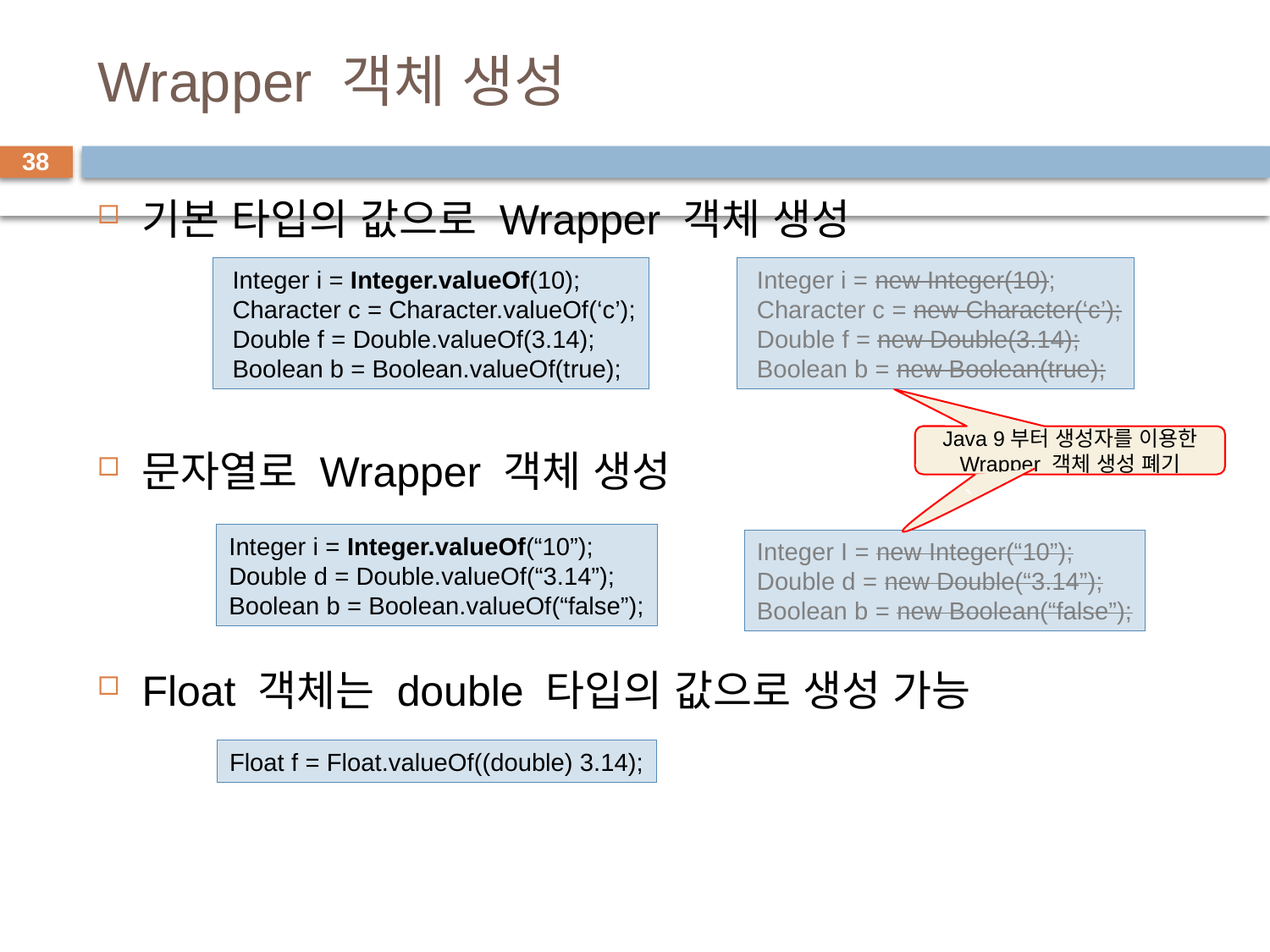

# Wrapper 객체 생성
38
기본 타입의 값으로 Wrapper 객체 생성

문자열로 Wrapper 객체 생성

Float 객체는 double 타입의 값으로 생성 가능

 Integer i = new Integer(10);
 Character c = new Character(‘c’);
 Double f = new Double(3.14);
 Boolean b = new Boolean(true);
 Integer i = Integer.valueOf(10);
 Character c = Character.valueOf(‘c’);
 Double f = Double.valueOf(3.14);
 Boolean b = Boolean.valueOf(true);
Java 9부터 생성자를 이용한 Wrapper 객체 생성 폐기
`
Integer i = Integer.valueOf(“10”);
Double d = Double.valueOf(“3.14”);
Boolean b = Boolean.valueOf(“false”);
Integer I = new Integer(“10”);
Double d = new Double(“3.14”);
Boolean b = new Boolean(“false”);
Float f = Float.valueOf((double) 3.14);